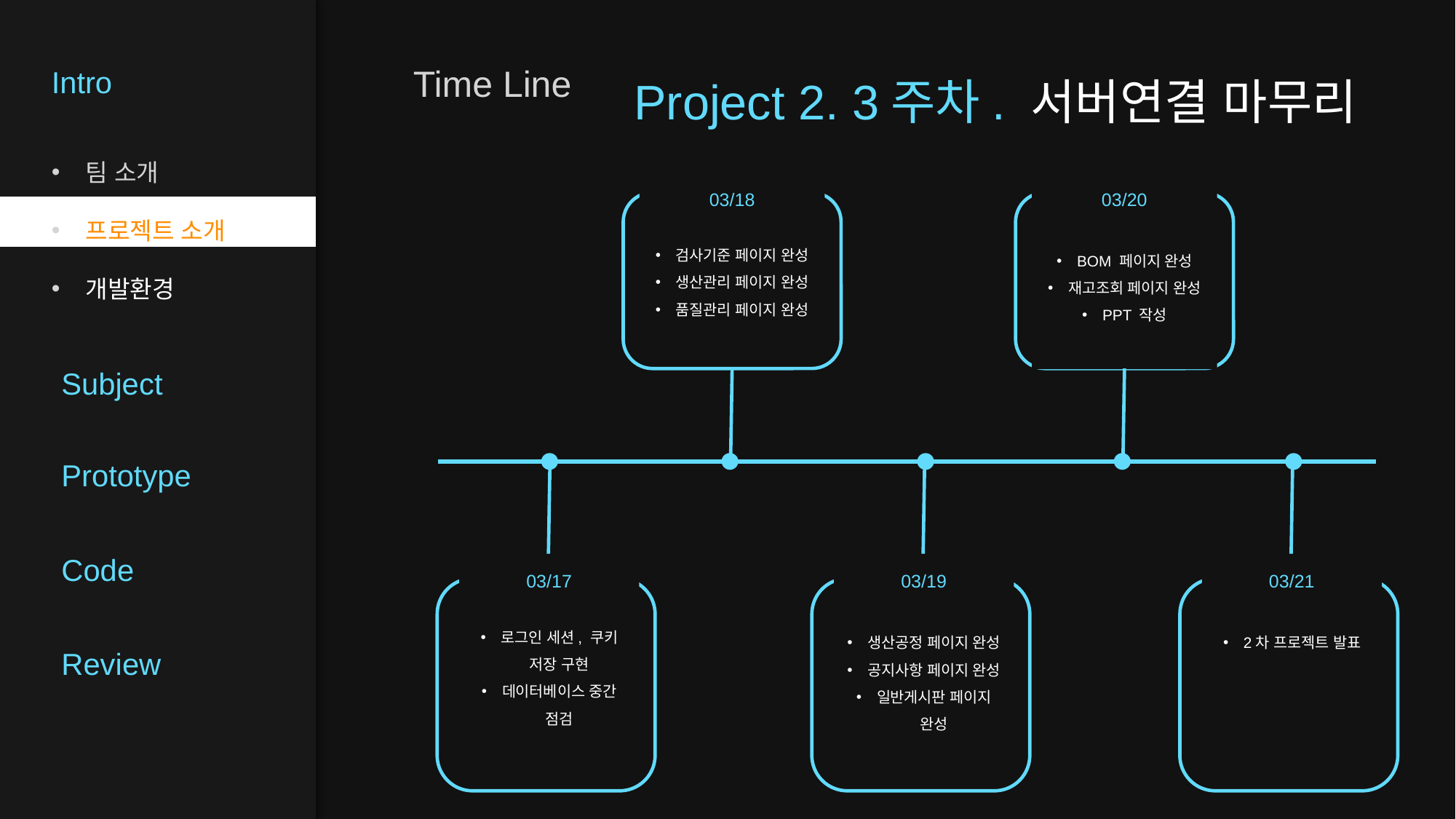

Intro
Time Line
Project 2. 3주차. 서버연결 마무리
팀 소개
프로젝트 소개
개발환경
03/20

BOM 페이지 완성
재고조회 페이지 완성
PPT 작성
03/18

검사기준 페이지 완성
생산관리 페이지 완성
품질관리 페이지 완성

Subject
Prototype

Code
03/17

로그인 세션, 쿠키 저장 구현
데이터베이스 중간 점검

03/19

생산공정 페이지 완성
공지사항 페이지 완성
일반게시판 페이지 완성
03/21

2차 프로젝트 발표

Review